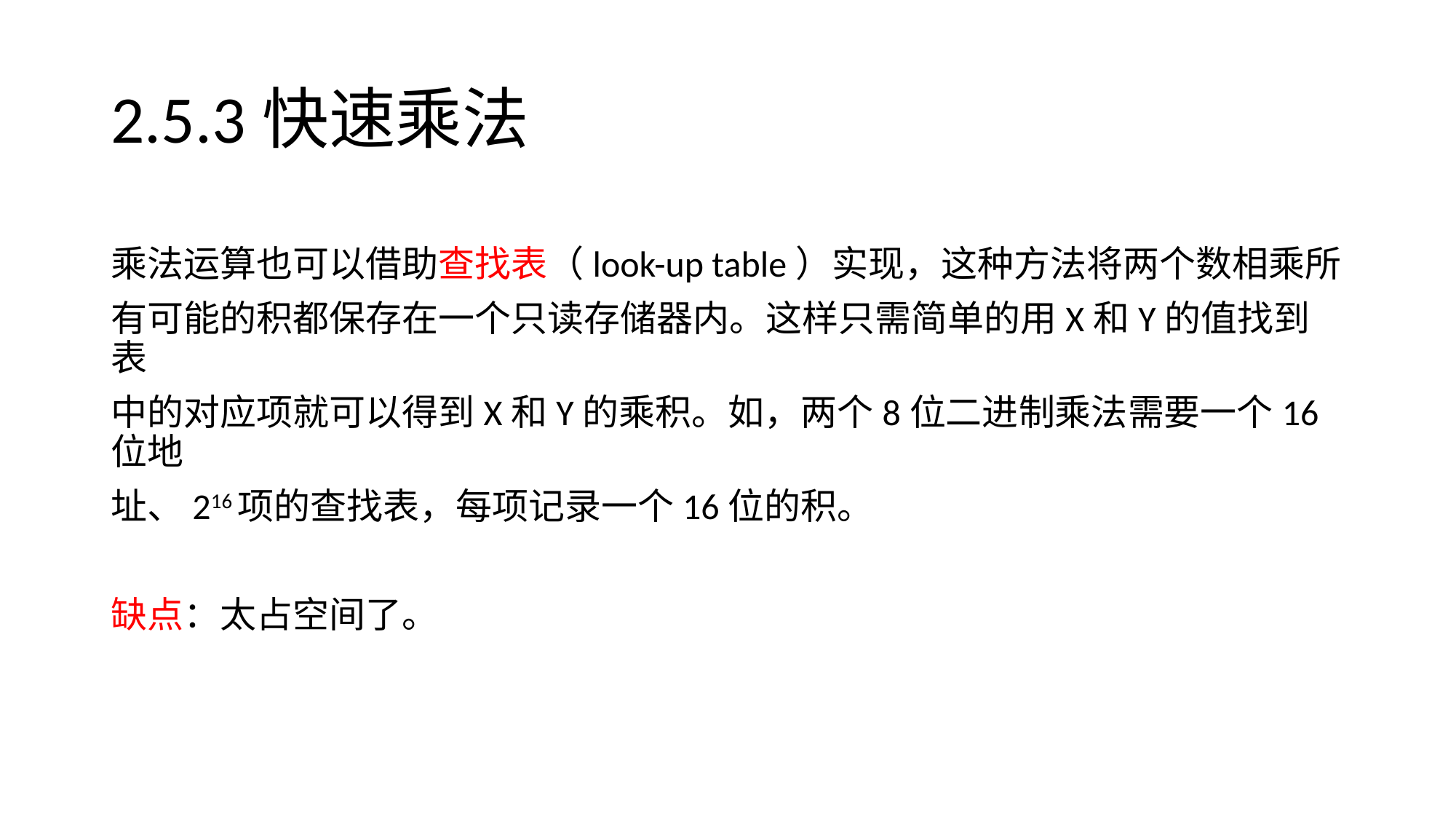

# 2.5.3快速乘法

乘法运算也可以借助查找表（look-up table）实现，这种方法将两个数相乘所
有可能的积都保存在一个只读存储器内。这样只需简单的用X和Y的值找到表
中的对应项就可以得到X和Y的乘积。如，两个8位二进制乘法需要一个16位地
址、216项的查找表，每项记录一个16位的积。

缺点：太占空间了。